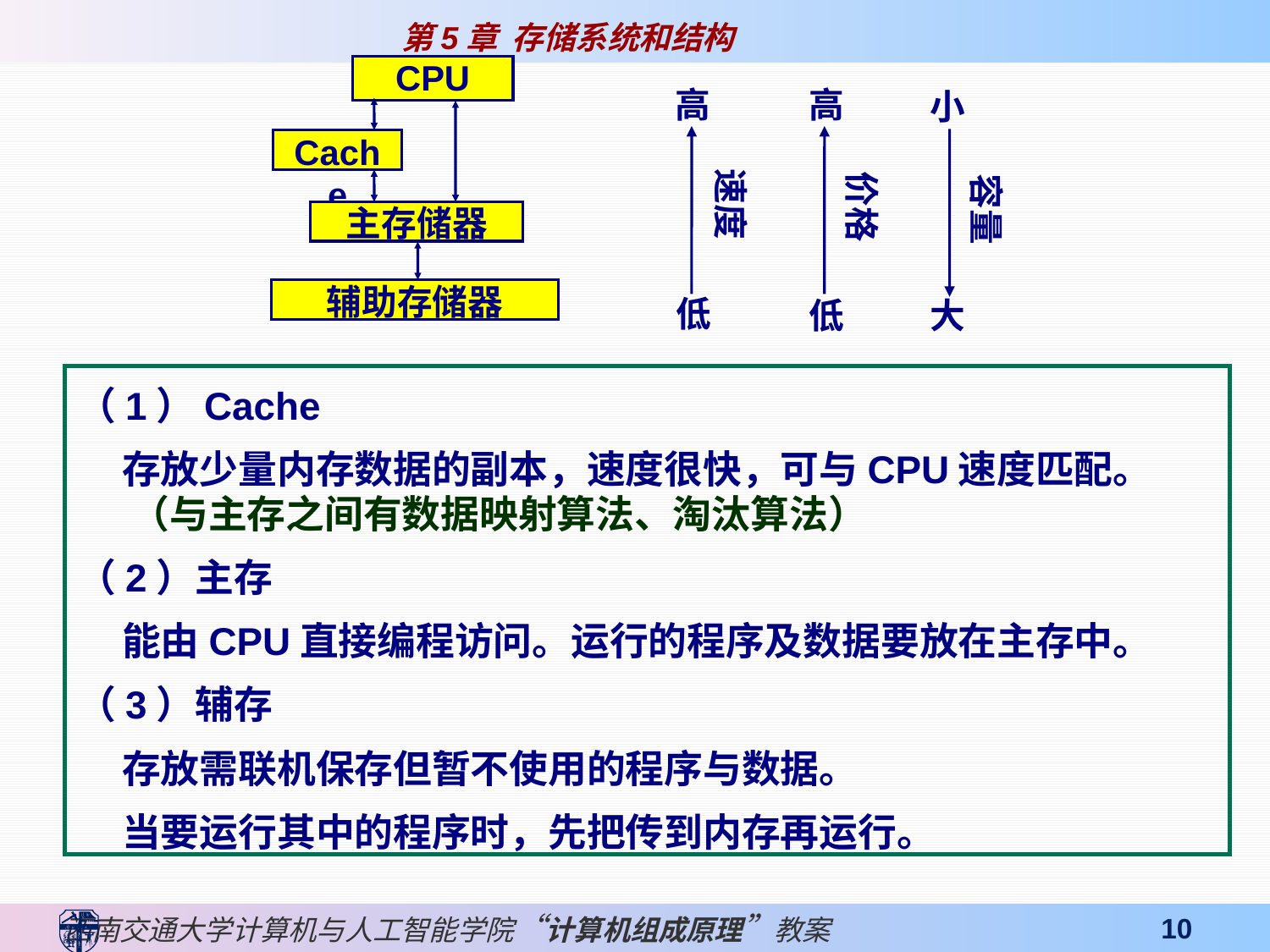

CPU

Cache

主存储器

辅助存储器
高
高
小

速度
价格
容量
低
低
大
（1）Cache
    存放少量内存数据的副本，速度很快，可与CPU速度匹配。
     （与主存之间有数据映射算法、淘汰算法）
（2）主存
    能由CPU直接编程访问。运行的程序及数据要放在主存中。
（3）辅存
    存放需联机保存但暂不使用的程序与数据。
    当要运行其中的程序时，先把传到内存再运行。